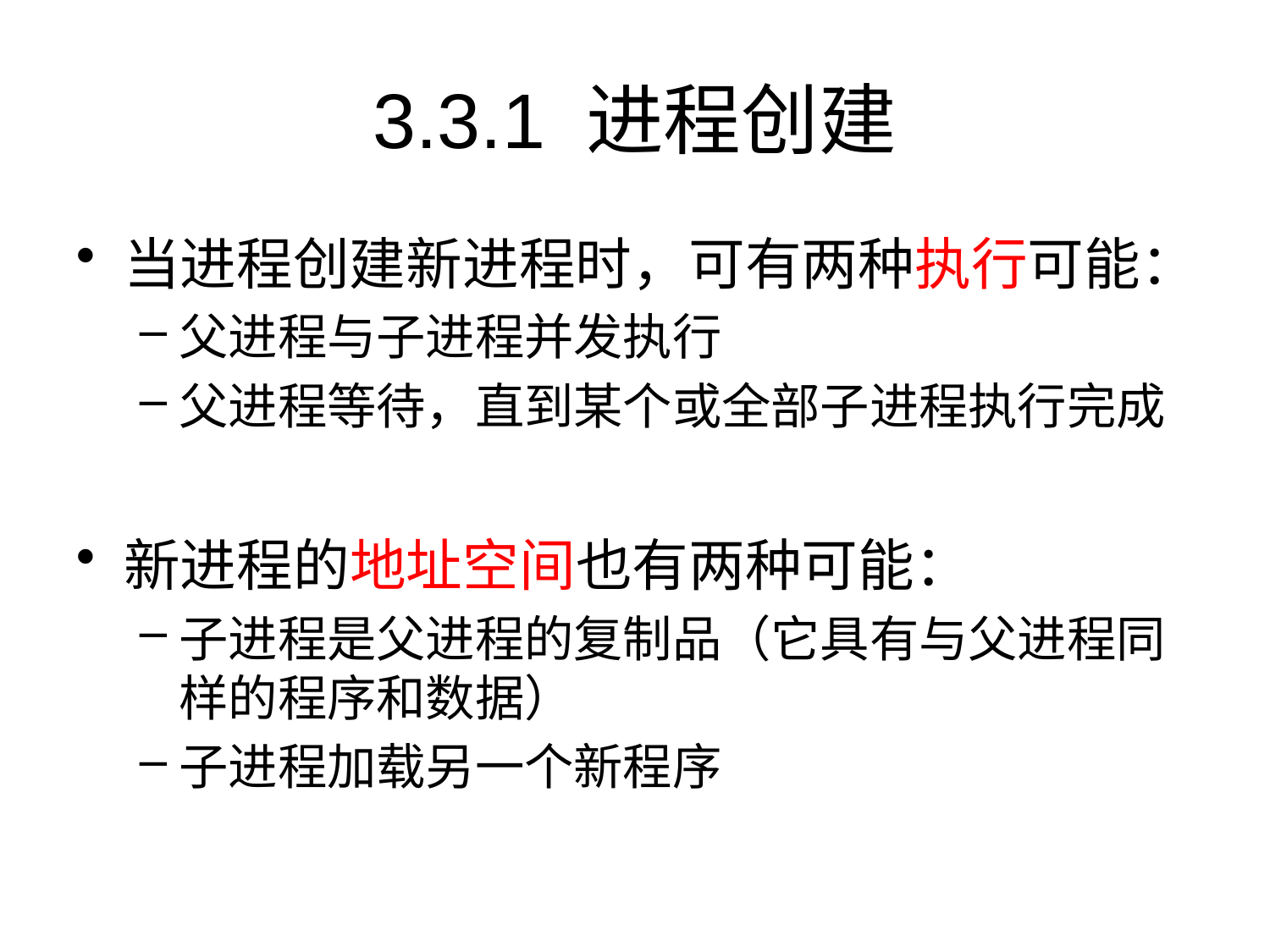

# 3.3.1 进程创建
当进程创建新进程时，可有两种执行可能：
父进程与子进程并发执行
父进程等待，直到某个或全部子进程执行完成

新进程的地址空间也有两种可能：
子进程是父进程的复制品（它具有与父进程同样的程序和数据）
子进程加载另一个新程序